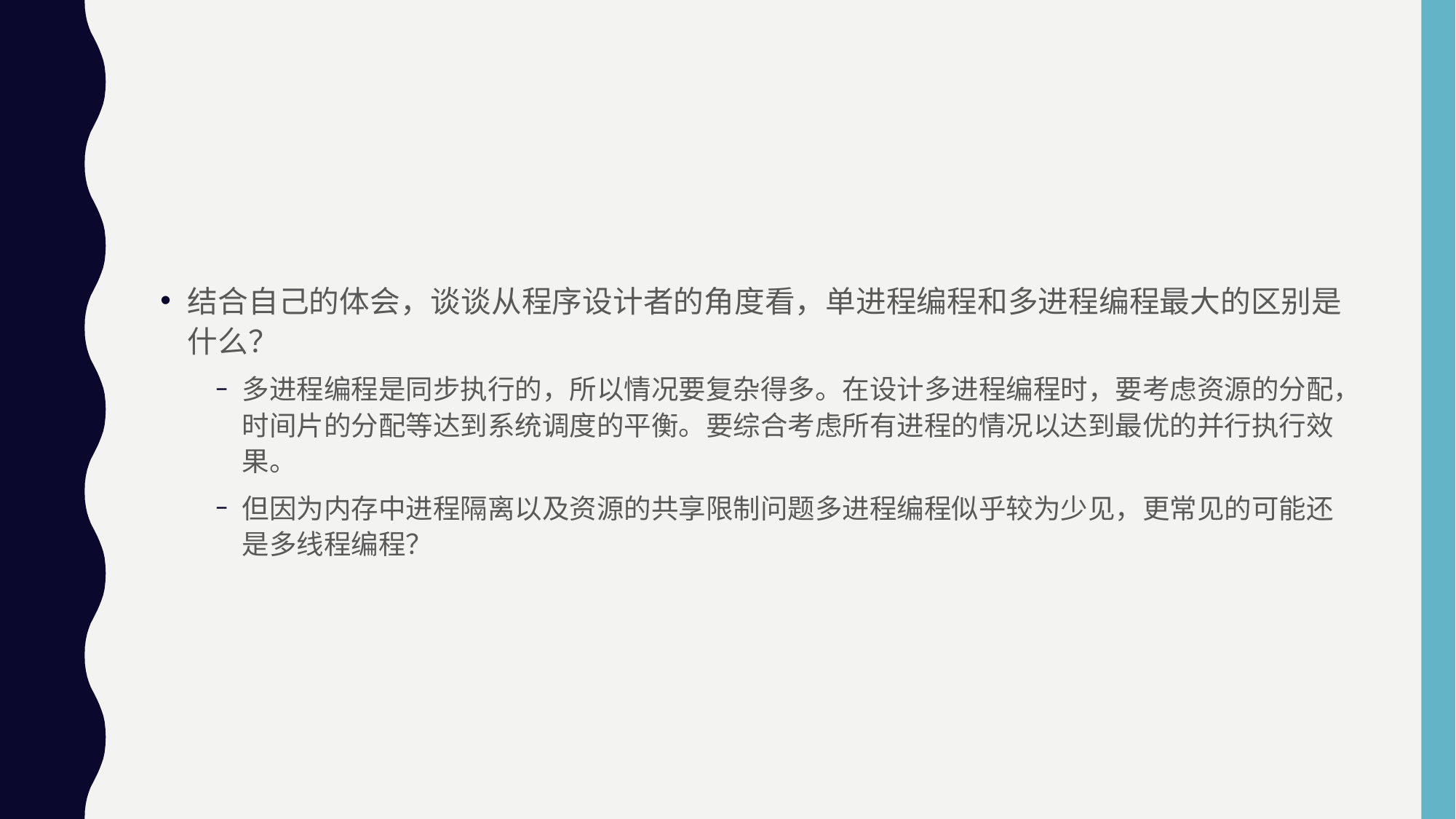

#
结合自己的体会，谈谈从程序设计者的角度看，单进程编程和多进程编程最大的区别是什么？
多进程编程是同步执行的，所以情况要复杂得多。在设计多进程编程时，要考虑资源的分配，时间片的分配等达到系统调度的平衡。要综合考虑所有进程的情况以达到最优的并行执行效果。
但因为内存中进程隔离以及资源的共享限制问题多进程编程似乎较为少见，更常见的可能还是多线程编程？